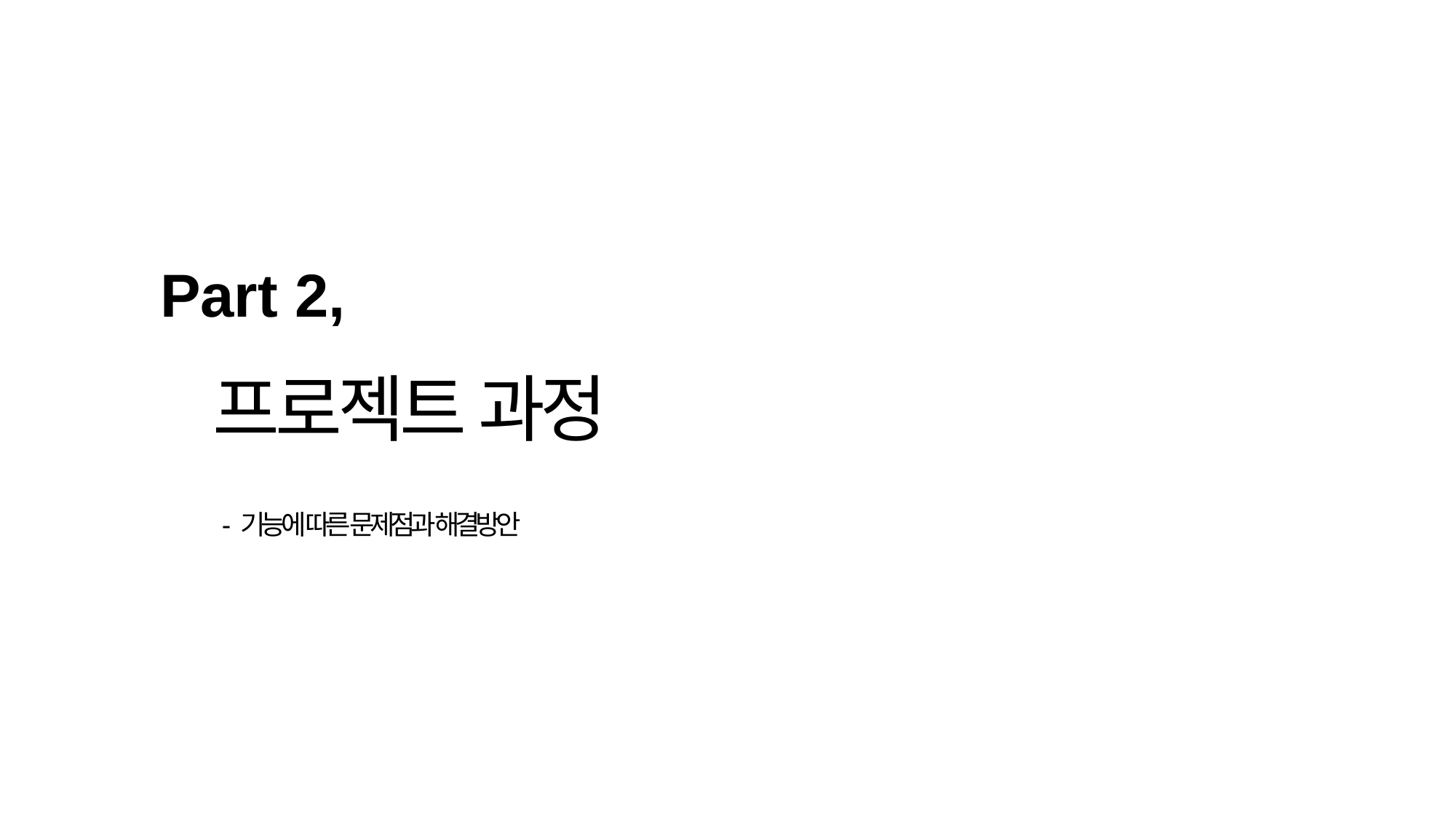

Part 2,
프로젝트 과정
- 기능에 따른 문제점과 해결방안